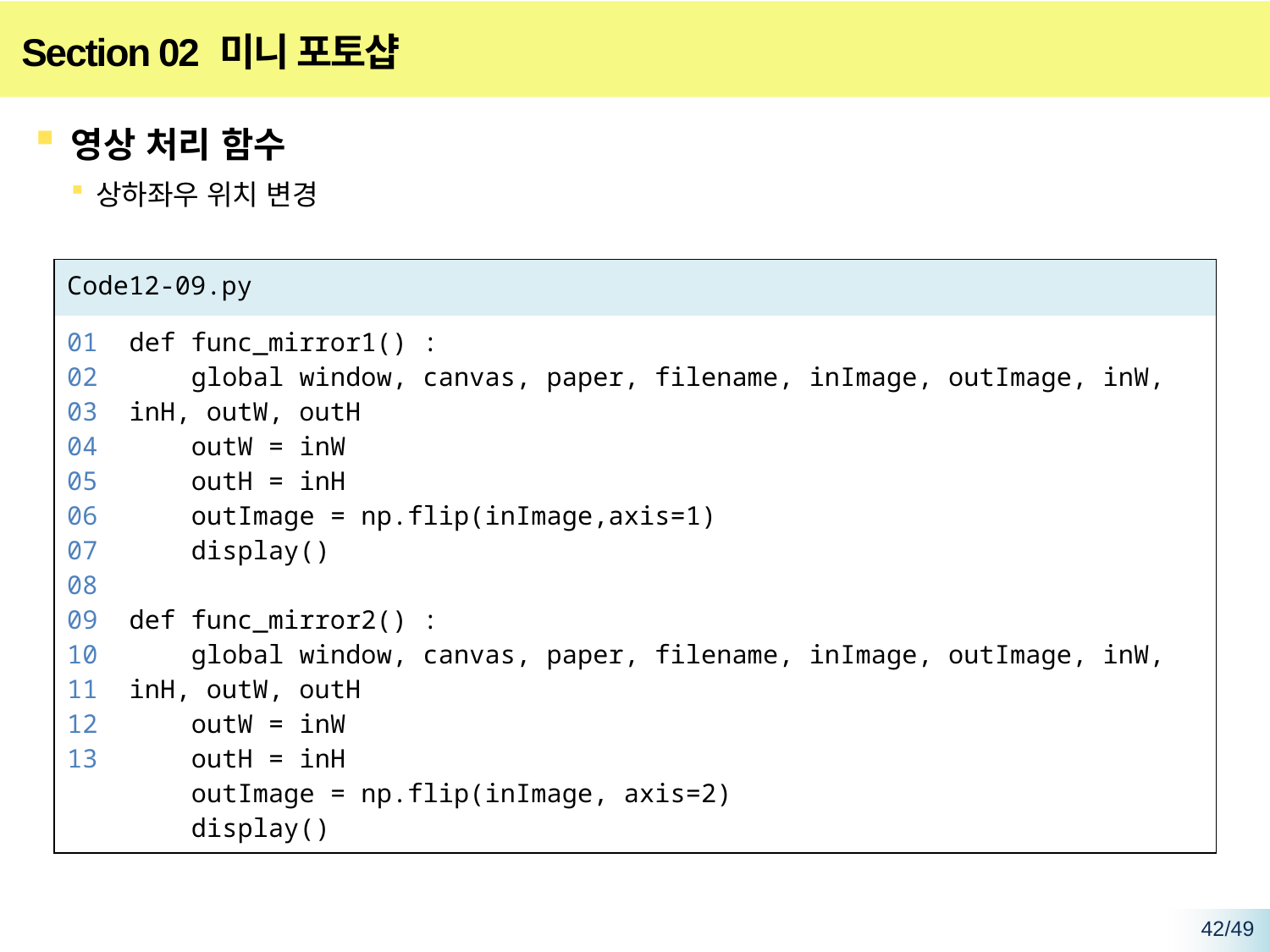

# Section 02 미니 포토샵
영상 처리 함수
상하좌우 위치 변경
| Code12-09.py |  |
| --- | --- |
| 01 02 03 04 05 06 07 08 0910 11 12 13 | def func\_mirror1() : global window, canvas, paper, filename, inImage, outImage, inW, inH, outW, outH outW = inW outH = inH outImage = np.flip(inImage,axis=1) display() def func\_mirror2() : global window, canvas, paper, filename, inImage, outImage, inW, inH, outW, outH outW = inW outH = inH outImage = np.flip(inImage, axis=2) display() |